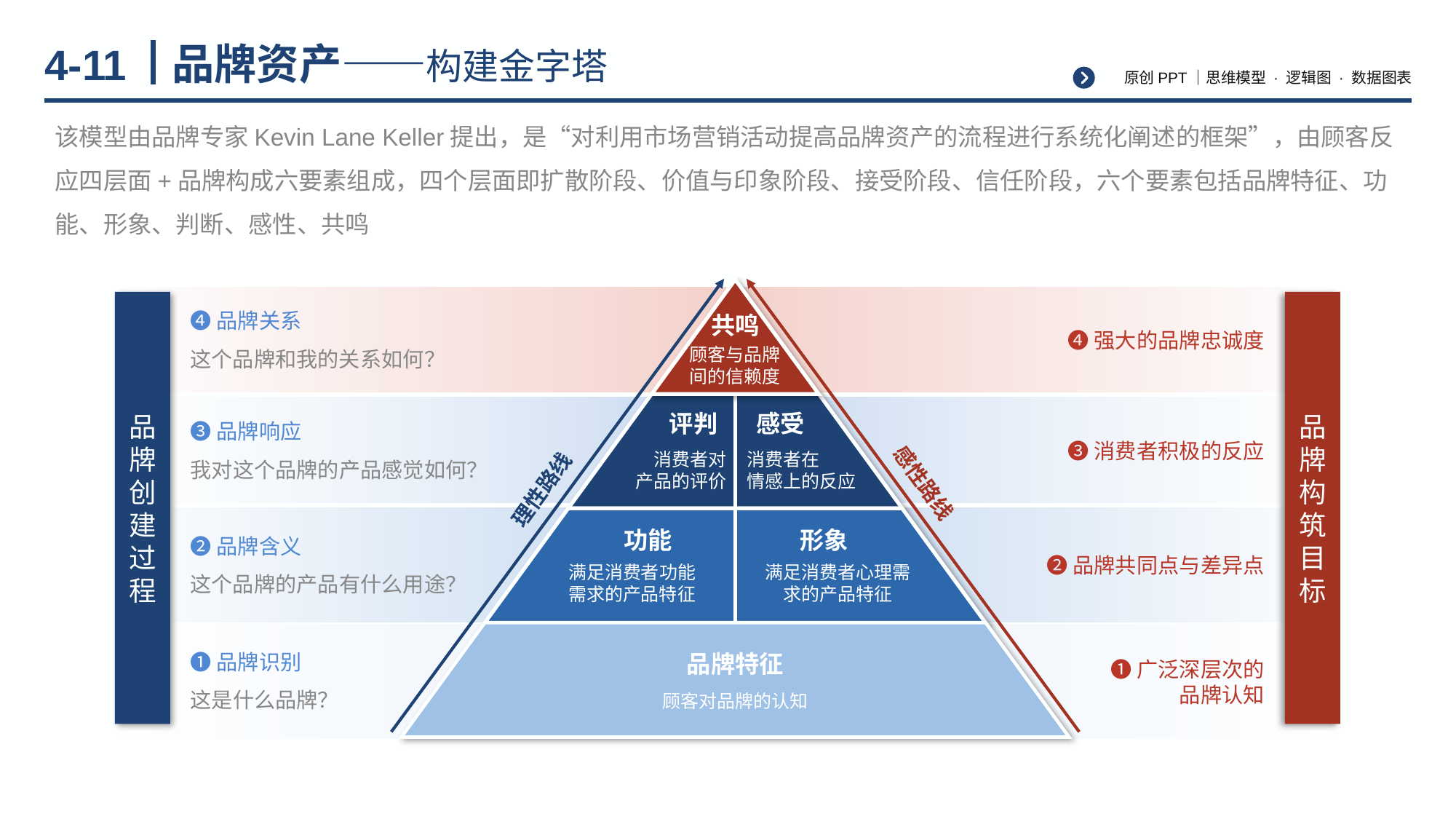

# 品牌资产——构建金字塔
4-11
该模型由品牌专家Kevin Lane Keller提出，是“对利用市场营销活动提高品牌资产的流程进行系统化阐述的框架”，由顾客反应四层面+品牌构成六要素组成，四个层面即扩散阶段、价值与印象阶段、接受阶段、信任阶段，六个要素包括品牌特征、功能、形象、判断、感性、共鸣

共鸣
顾客与品牌
间的信赖度

评判
感受
消费者对
产品的评价
消费者在
情感上的反应

功能
形象
满足消费者功能
需求的产品特征
满足消费者心理需求的产品特征

品牌特征
顾客对品牌的认知
理性路线
感性路线
❹品牌关系
这个品牌和我的关系如何？

品牌创建过程
品牌构筑目标
❹强大的品牌忠诚度
❸品牌响应
我对这个品牌的产品感觉如何？

❸消费者积极的反应

❷品牌含义
这个品牌的产品有什么用途？
❷品牌共同点与差异点

❶品牌识别
这是什么品牌？
❶广泛深层次的
品牌认知